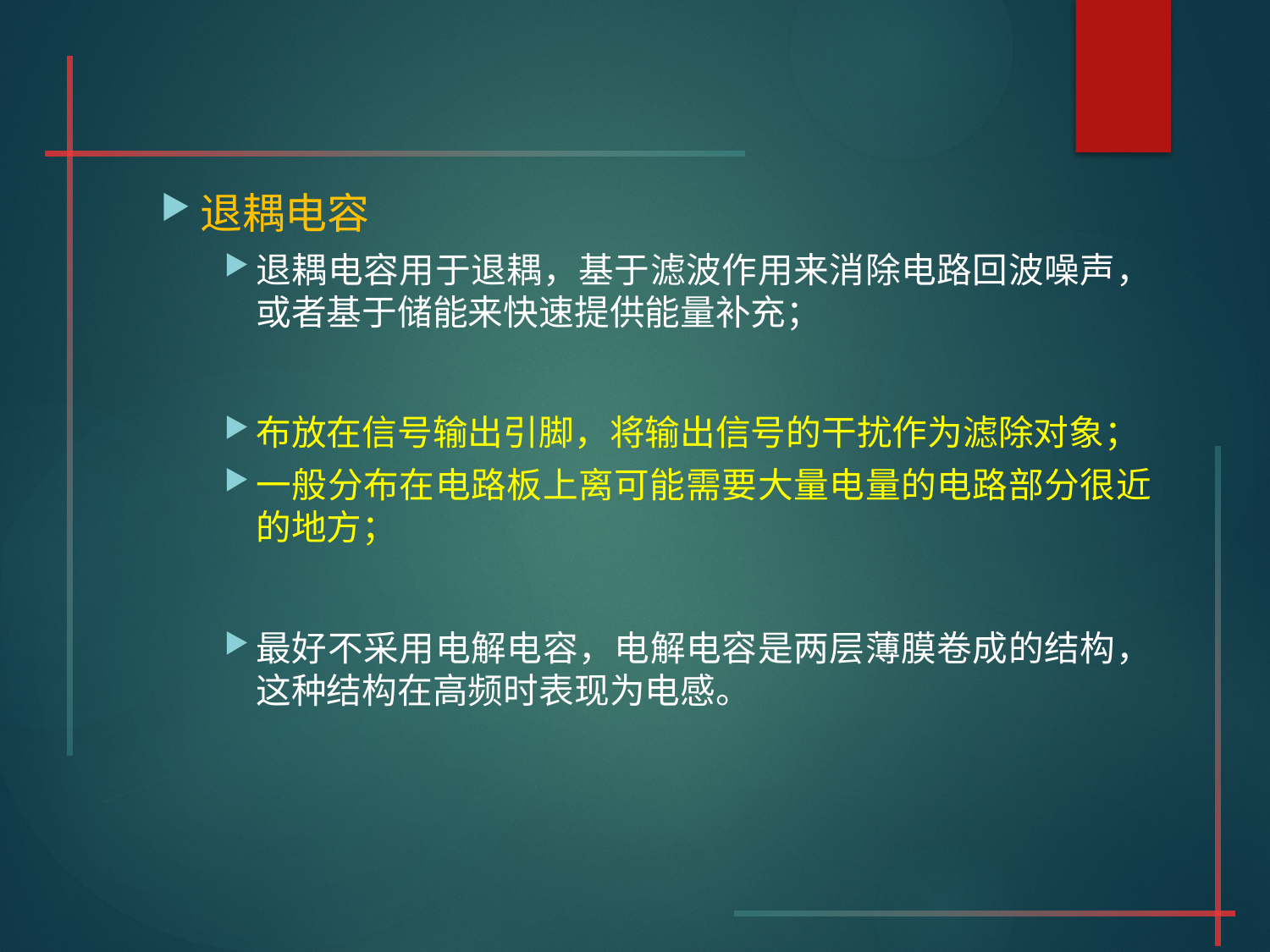

31
#
退耦电容
退耦电容用于退耦，基于滤波作用来消除电路回波噪声，或者基于储能来快速提供能量补充；

布放在信号输出引脚，将输出信号的干扰作为滤除对象；
一般分布在电路板上离可能需要大量电量的电路部分很近的地方；

最好不采用电解电容，电解电容是两层薄膜卷成的结构，这种结构在高频时表现为电感。